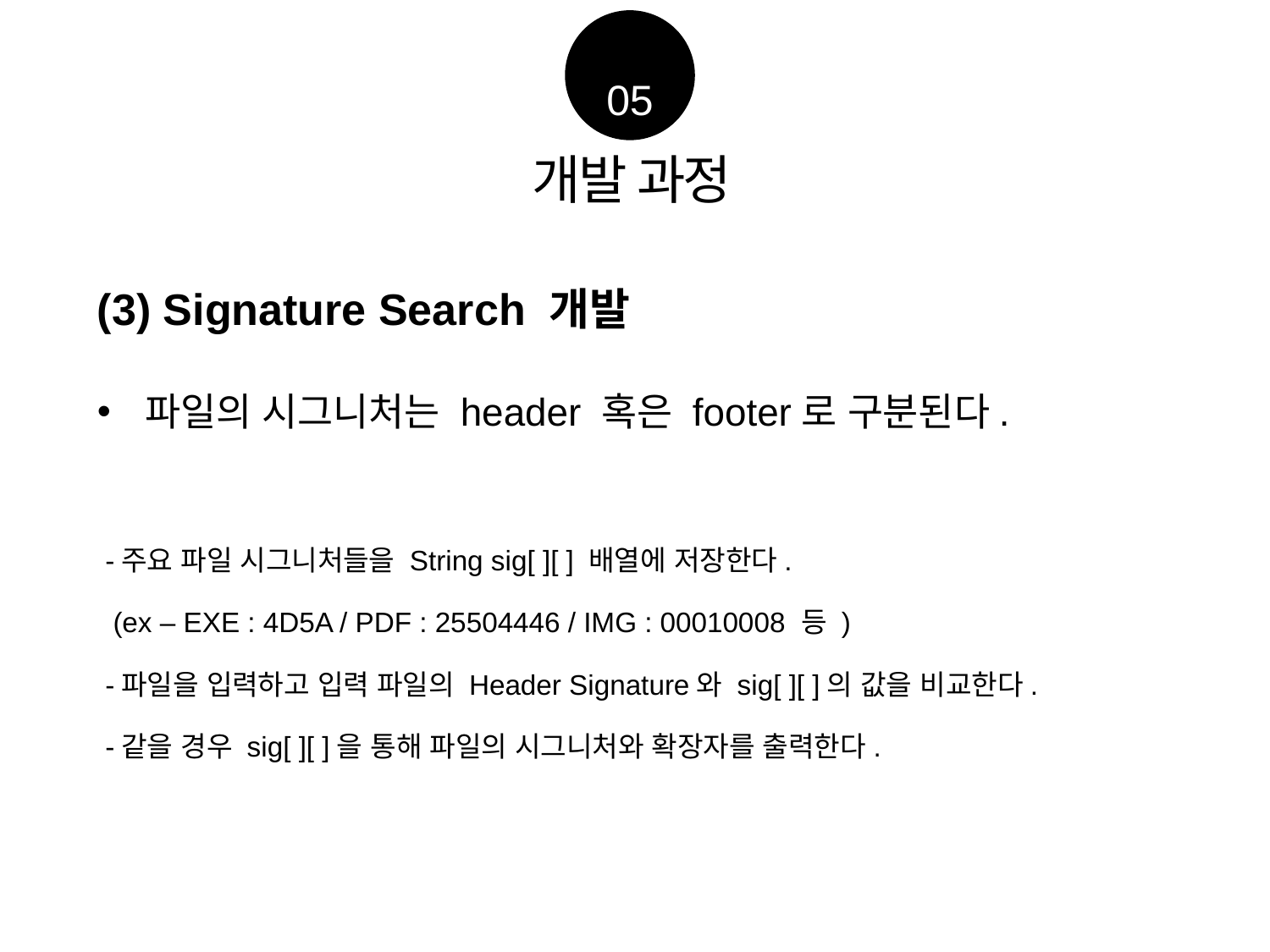

05
개발 과정

(3) Signature Search 개발

파일의 시그니처는 header 혹은 footer로 구분된다.

 -주요 파일 시그니처들을 String sig[ ][ ] 배열에 저장한다.
  (ex – EXE : 4D5A / PDF : 25504446 / IMG : 00010008 등 )
 -파일을 입력하고 입력 파일의 Header Signature와 sig[ ][ ]의 값을 비교한다.
 -같을 경우 sig[ ][ ]을 통해 파일의 시그니처와 확장자를 출력한다.